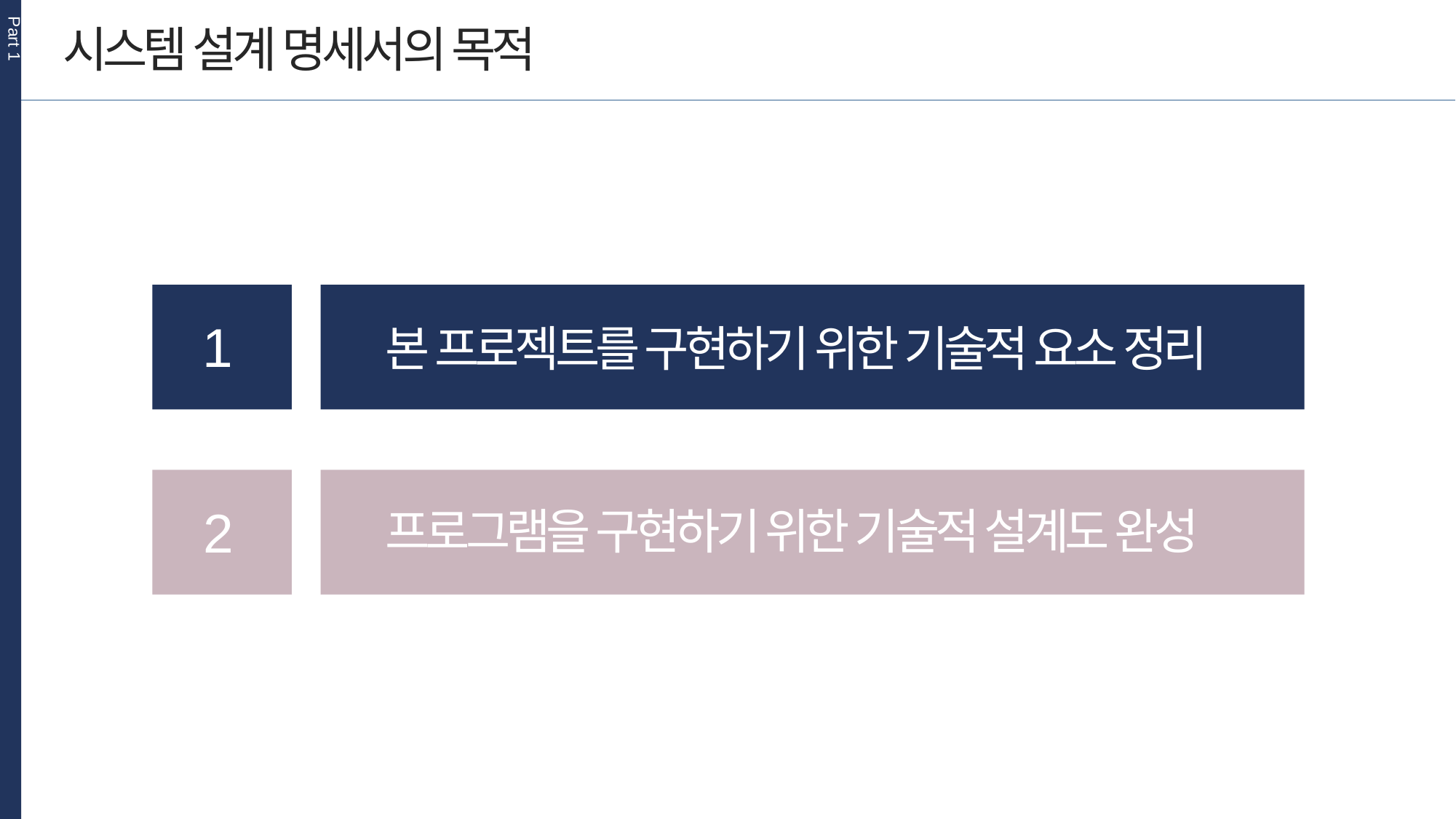

Part 1
시스템 설계 명세서의 목적

1
본 프로젝트를 구현하기 위한 기술적 요소 정리

2
프로그램을 구현하기 위한 기술적 설계도 완성